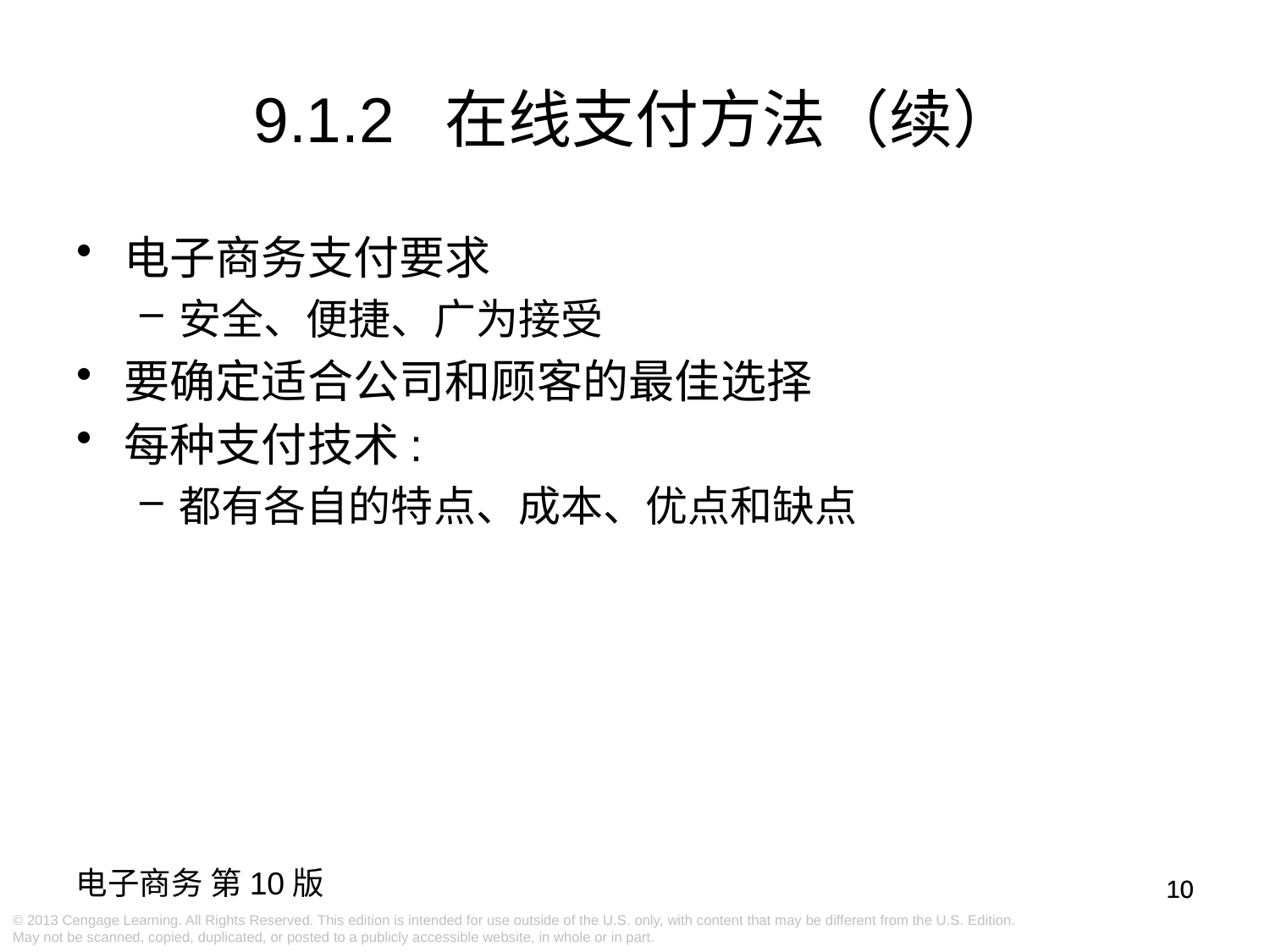

# 9.1.2  在线支付方法（续）
电子商务支付要求
安全、便捷、广为接受
要确定适合公司和顾客的最佳选择
每种支付技术:
都有各自的特点、成本、优点和缺点
10
10